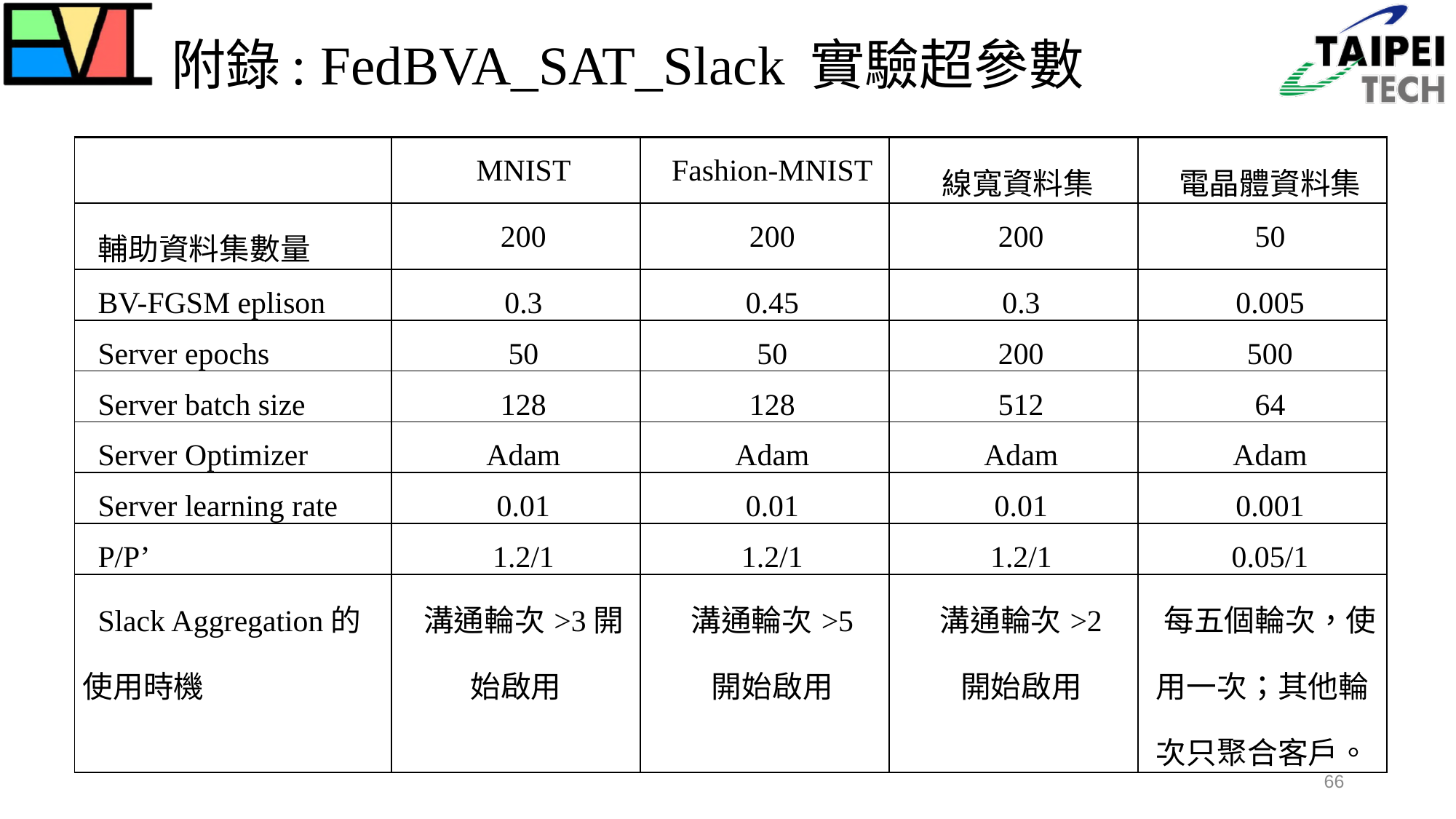

# 附錄: FedBVA_SAT_Slack 實驗超參數
|  | MNIST | Fashion-MNIST | 線寬資料集 | 電晶體資料集 |
| --- | --- | --- | --- | --- |
| 輔助資料集數量 | 200 | 200 | 200 | 50 |
| BV-FGSM eplison | 0.3 | 0.45 | 0.3 | 0.005 |
| Server epochs | 50 | 50 | 200 | 500 |
| Server batch size | 128 | 128 | 512 | 64 |
| Server Optimizer | Adam | Adam | Adam | Adam |
| Server learning rate | 0.01 | 0.01 | 0.01 | 0.001 |
| P/P’ | 1.2/1 | 1.2/1 | 1.2/1 | 0.05/1 |
| Slack Aggregation的使用時機 | 溝通輪次>3開始啟用 | 溝通輪次>5 開始啟用 | 溝通輪次>2 開始啟用 | 每五個輪次，使用一次；其他輪次只聚合客戶。 |
66